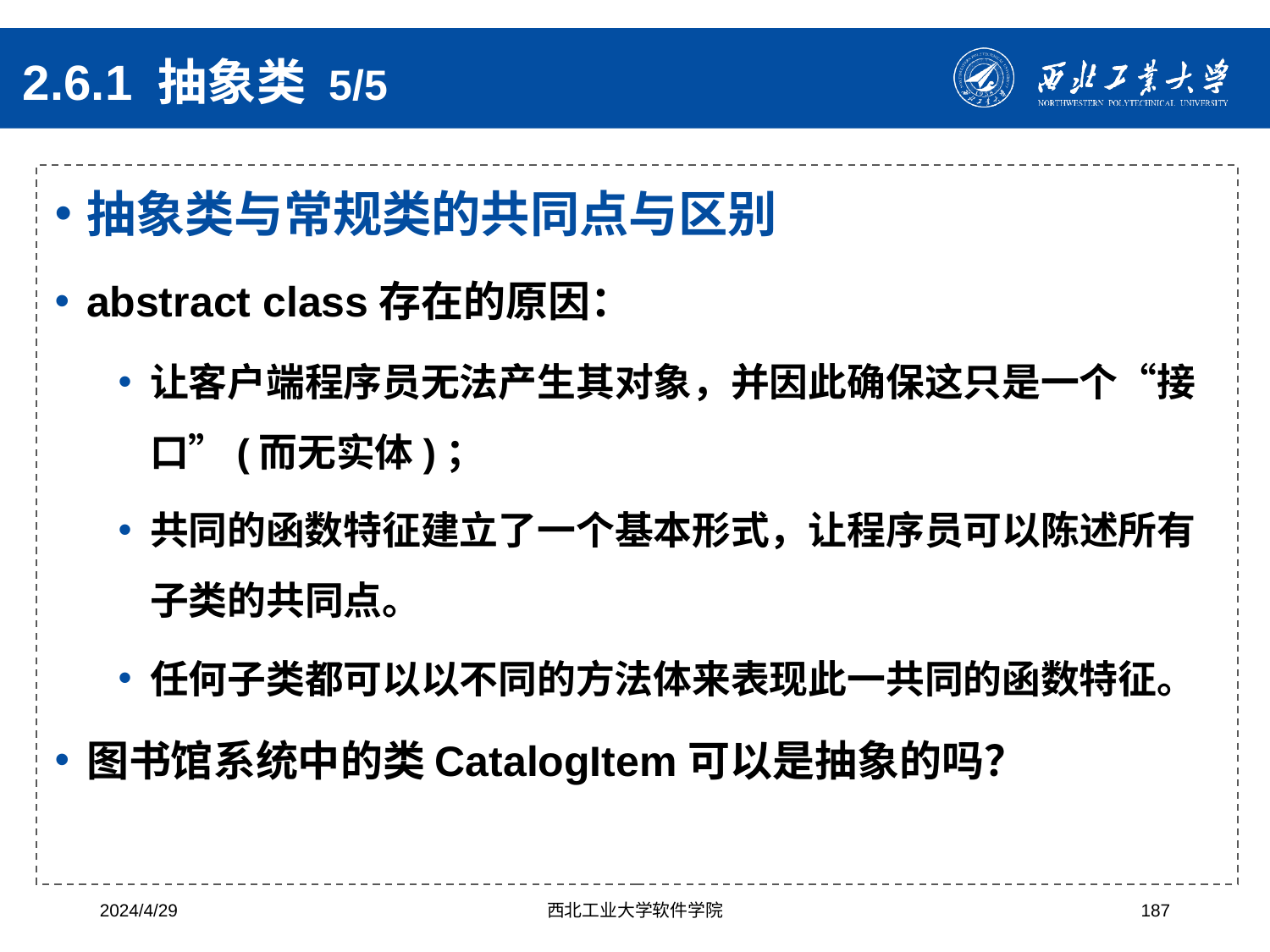

# 2.6.1 抽象类 5/5
抽象类与常规类的共同点与区别
abstract class存在的原因：
让客户端程序员无法产生其对象，并因此确保这只是一个“接口”(而无实体)；
共同的函数特征建立了一个基本形式，让程序员可以陈述所有子类的共同点。
任何子类都可以以不同的方法体来表现此一共同的函数特征。
图书馆系统中的类CatalogItem可以是抽象的吗？
2024/4/29
西北工业大学软件学院
187